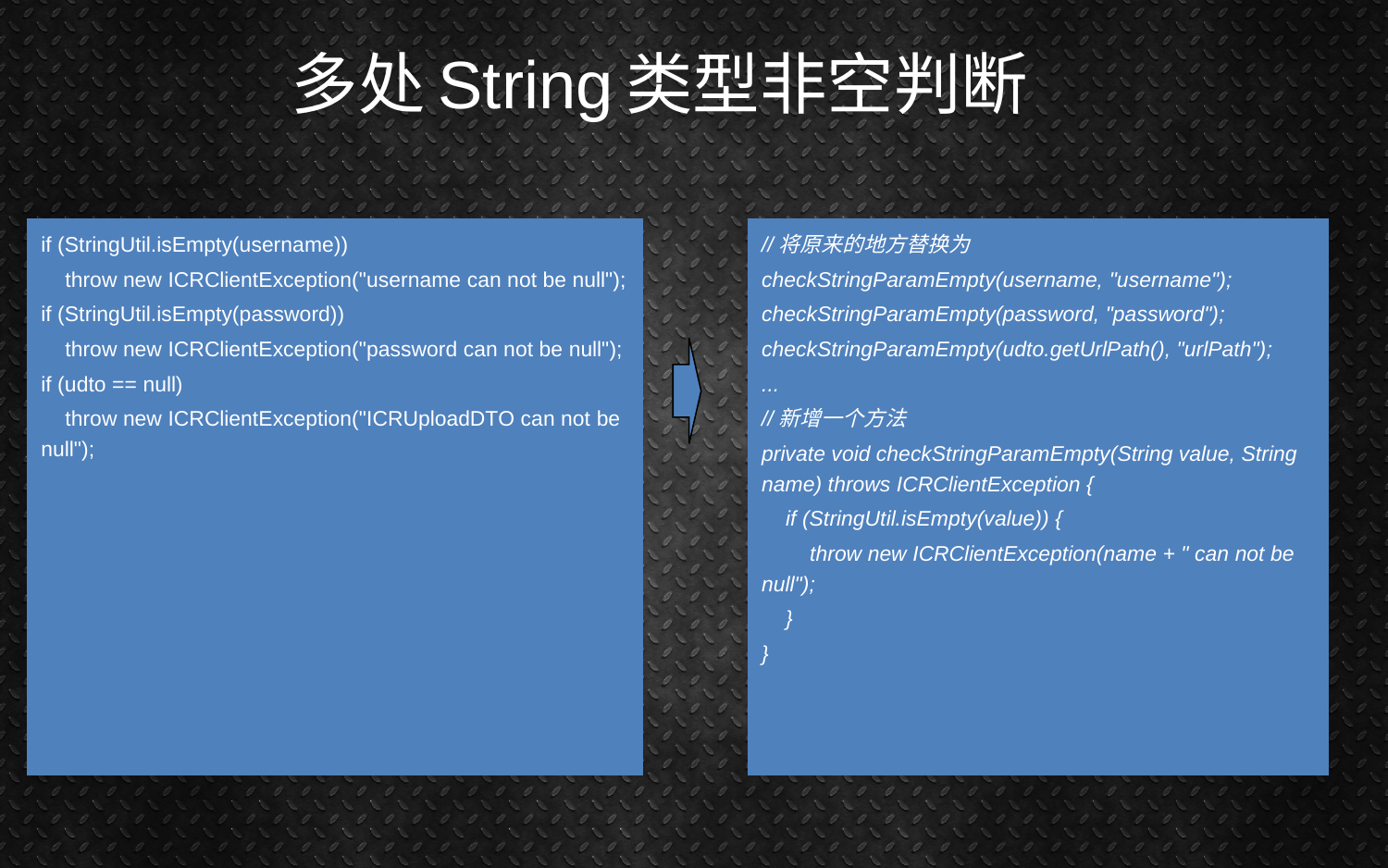

# 多处String类型非空判断
if (StringUtil.isEmpty(username))
    throw new ICRClientException("username can not be null");
if (StringUtil.isEmpty(password))
    throw new ICRClientException("password can not be null");
if (udto == null)
    throw new ICRClientException("ICRUploadDTO can not be null");
//将原来的地方替换为
checkStringParamEmpty(username, "username");
checkStringParamEmpty(password, "password");
checkStringParamEmpty(udto.getUrlPath(), "urlPath");
...
//新增一个方法
private void checkStringParamEmpty(String value, String name) throws ICRClientException {
    if (StringUtil.isEmpty(value)) {
        throw new ICRClientException(name + " can not be null");
    }
}